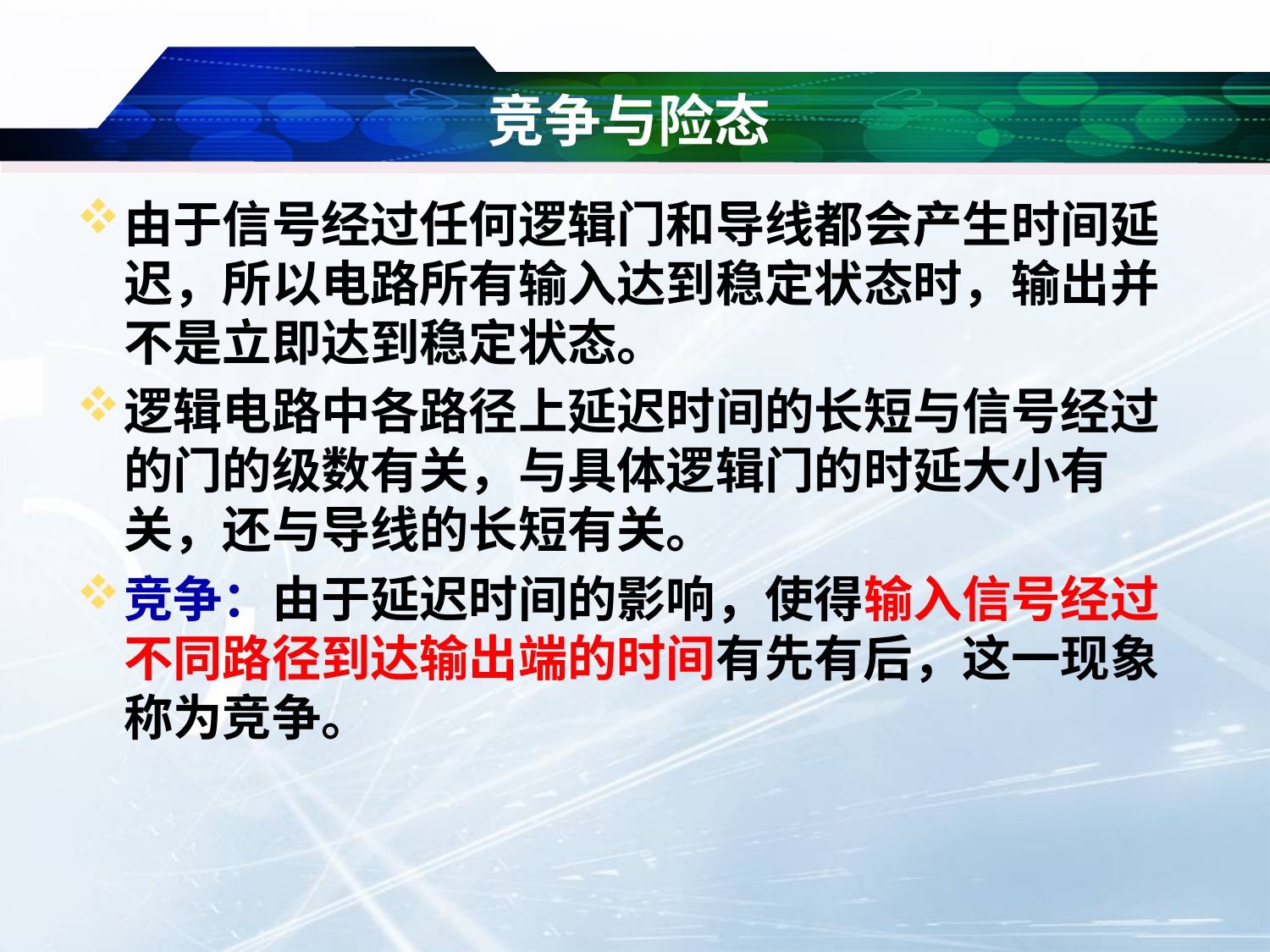

# 竞争与险态
由于信号经过任何逻辑门和导线都会产生时间延迟，所以电路所有输入达到稳定状态时，输出并不是立即达到稳定状态。
逻辑电路中各路径上延迟时间的长短与信号经过的门的级数有关，与具体逻辑门的时延大小有关，还与导线的长短有关。
竞争：由于延迟时间的影响，使得输入信号经过不同路径到达输出端的时间有先有后，这一现象称为竞争。